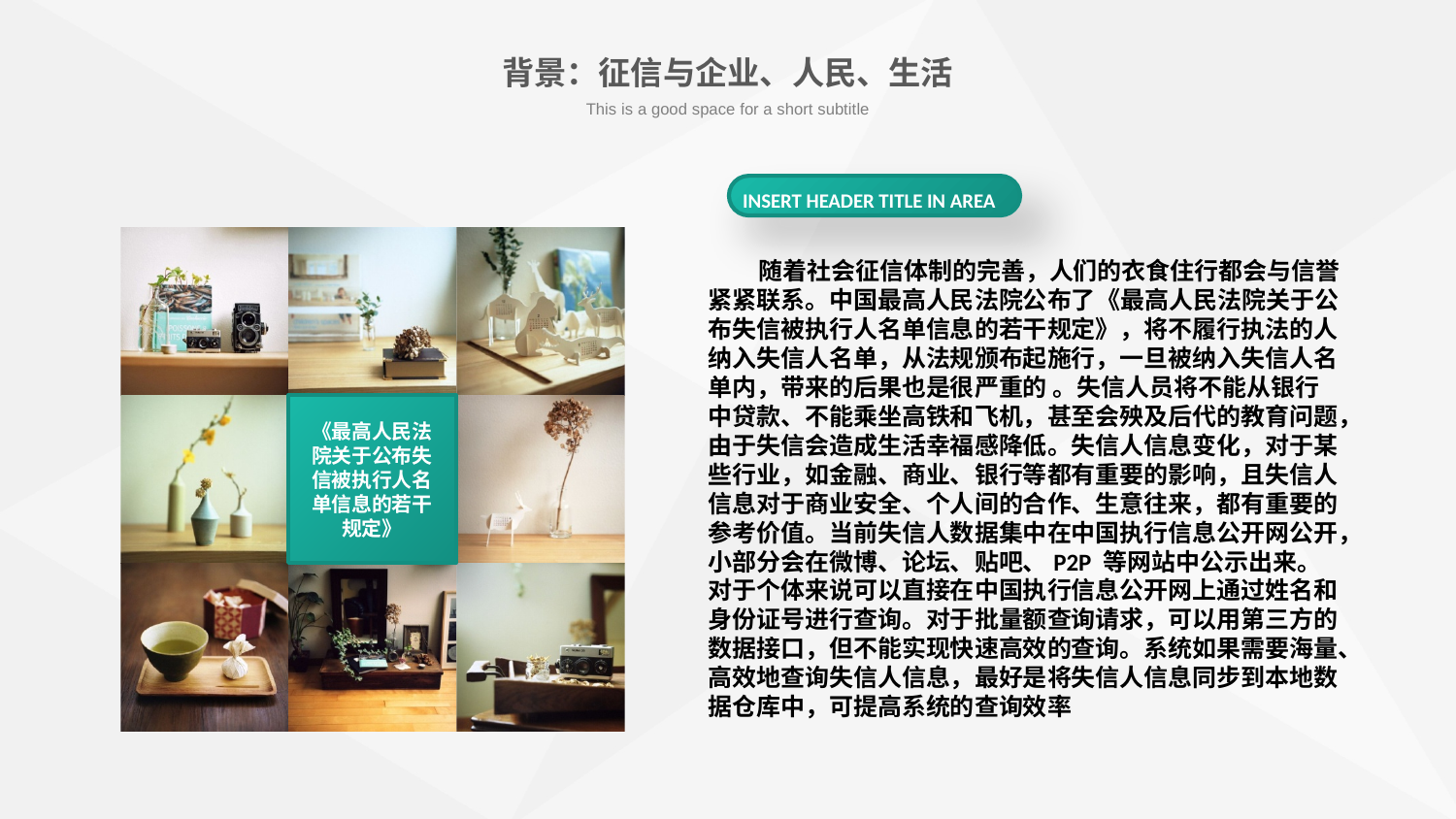

背景：征信与企业、人民、生活
This is a good space for a short subtitle

INSERT HEADER TITLE IN AREA

        随着社会征信体制的完善，人们的衣食住行都会与信誉紧紧联系。中国最高人民法院公布了《最高人民法院关于公布失信被执行人名单信息的若干规定》，将不履行执法的人纳入失信人名单，从法规颁布起施行，一旦被纳入失信人名单内，带来的后果也是很严重的 。失信人员将不能从银行中贷款、不能乘坐高铁和飞机，甚至会殃及后代的教育问题，由于失信会造成生活幸福感降低。失信人信息变化，对于某些行业，如金融、商业、银行等都有重要的影响，且失信人信息对于商业安全、个人间的合作、生意往来，都有重要的参考价值。当前失信人数据集中在中国执行信息公开网公开，小部分会在微博、论坛、贴吧、P2P 等网站中公示出来。对于个体来说可以直接在中国执行信息公开网上通过姓名和身份证号进行查询。对于批量额查询请求，可以用第三方的数据接口，但不能实现快速高效的查询。系统如果需要海量、高效地查询失信人信息，最好是将失信人信息同步到本地数据仓库中，可提高系统的查询效率

《最高人民法院关于公布失信被执行人名单信息的若干规定》